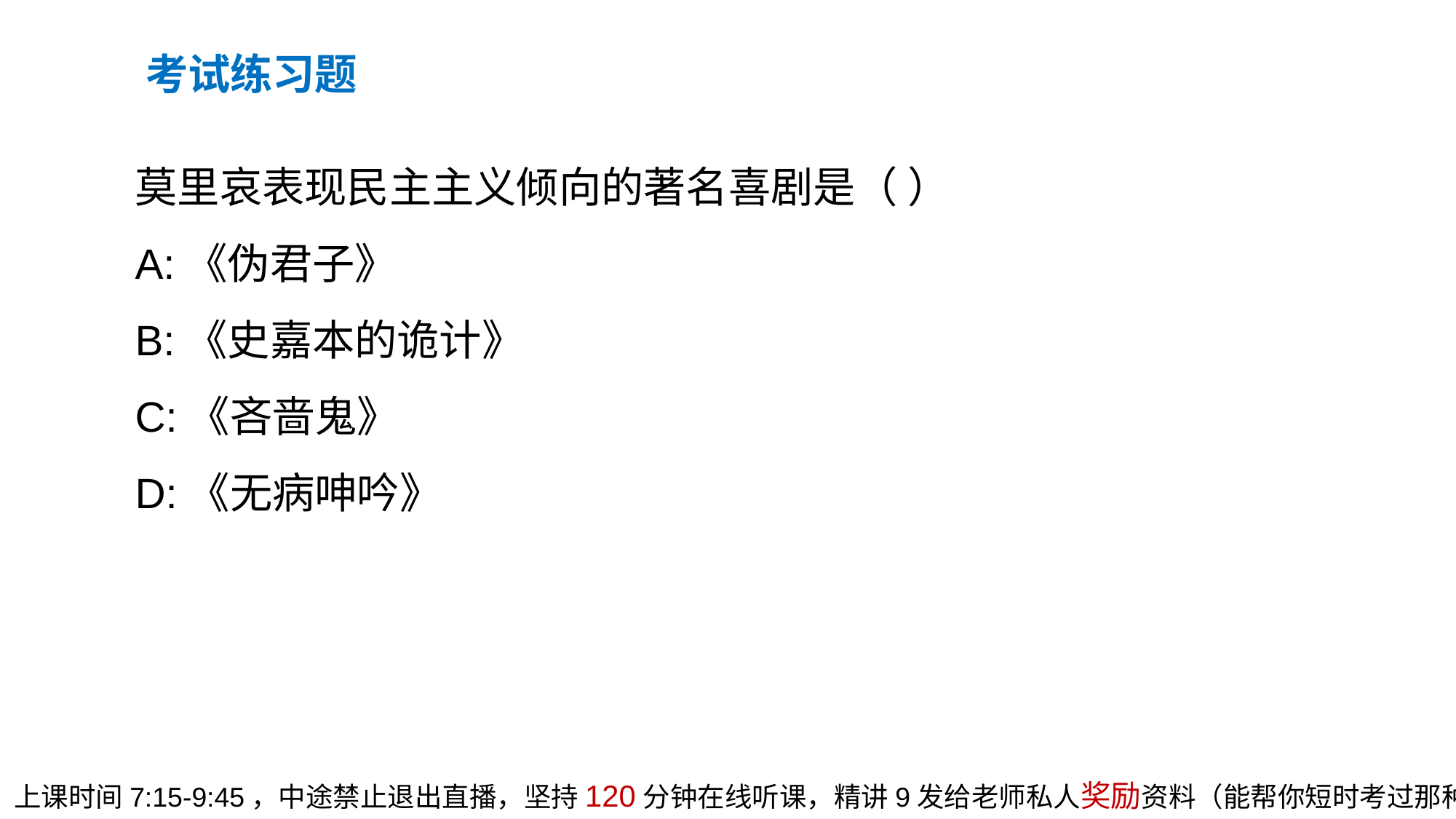

考试练习题
莫里哀表现民主主义倾向的著名喜剧是（ ）
A:《伪君子》
B:《史嘉本的诡计》
C:《吝啬鬼》
D:《无病呻吟》